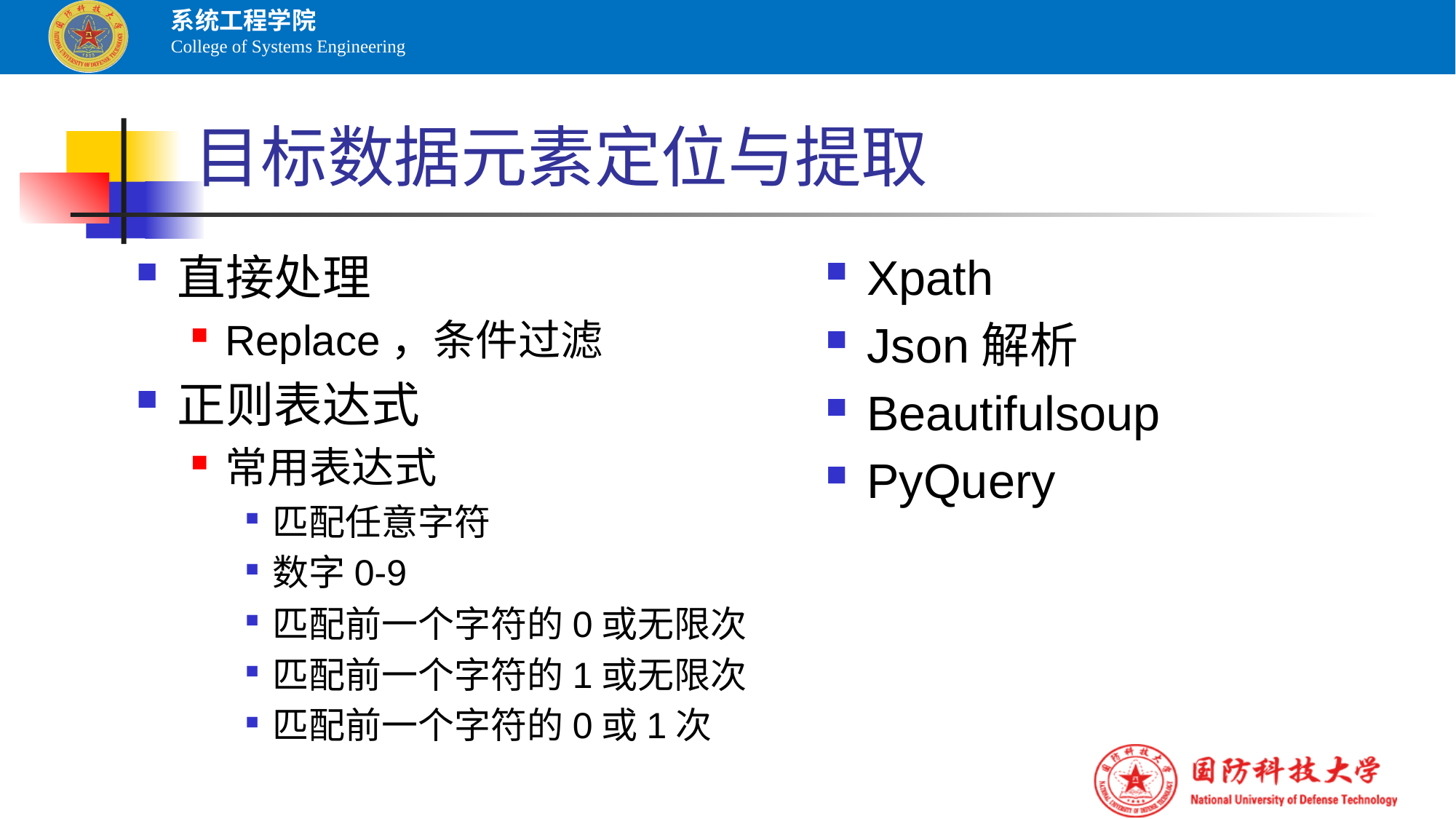

# 目标数据元素定位与提取
直接处理
Replace，条件过滤
正则表达式
常用表达式
匹配任意字符
数字0-9
匹配前一个字符的0或无限次
匹配前一个字符的1或无限次
匹配前一个字符的0或1次

Xpath
Json解析
Beautifulsoup
PyQuery